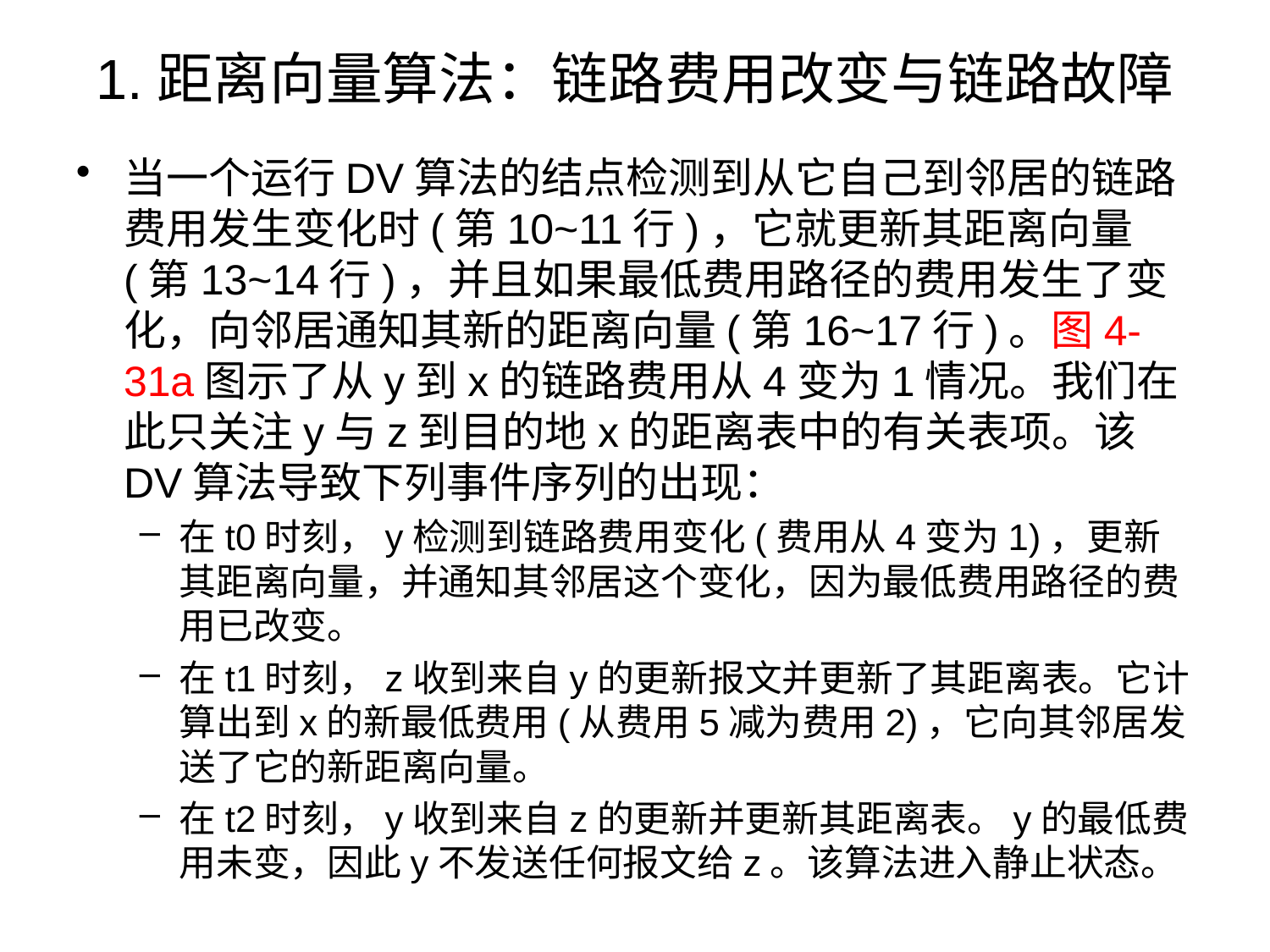

# 1.距离向量算法：链路费用改变与链路故障
当一个运行DV算法的结点检测到从它自己到邻居的链路费用发生变化时(第10~11行)，它就更新其距离向量(第13~14行)，并且如果最低费用路径的费用发生了变化，向邻居通知其新的距离向量(第16~17行)。图4-31a图示了从y到x的链路费用从4变为1情况。我们在此只关注y与z到目的地x的距离表中的有关表项。该DV算法导致下列事件序列的出现：
在t0时刻，y检测到链路费用变化(费用从4变为1)，更新其距离向量，并通知其邻居这个变化，因为最低费用路径的费用已改变。
在t1时刻，z收到来自y的更新报文并更新了其距离表。它计算出到x的新最低费用(从费用5减为费用2)，它向其邻居发送了它的新距离向量。
在t2时刻，y收到来自z的更新并更新其距离表。y的最低费用未变，因此y不发送任何报文给z。该算法进入静止状态。